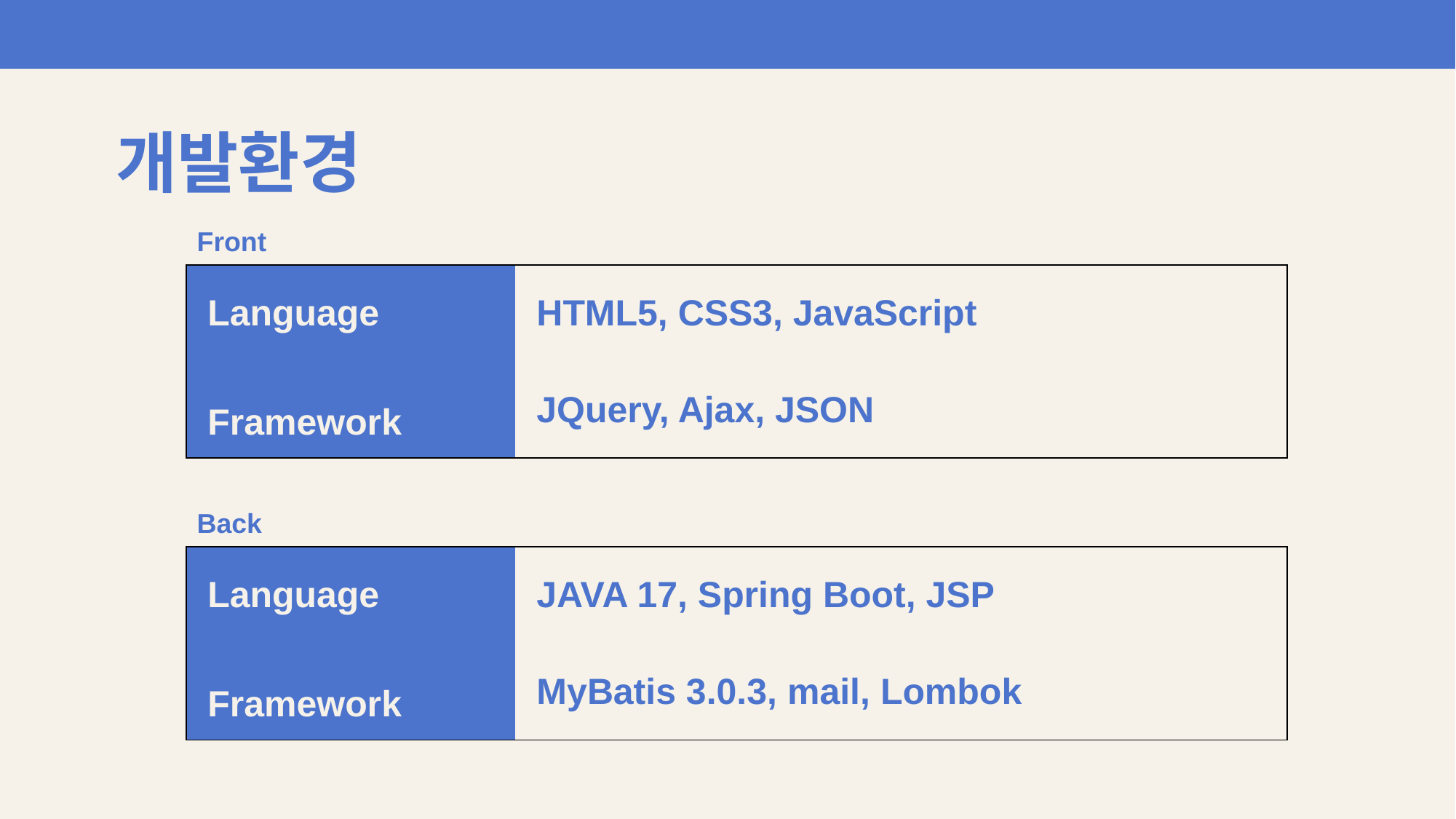

개발환경
Front
| Language | HTML5, CSS3, JavaScript |
| --- | --- |
| Framework | JQuery, Ajax, JSON |
Back
| Language | JAVA 17, Spring Boot, JSP |
| --- | --- |
| Framework | MyBatis 3.0.3, mail, Lombok |